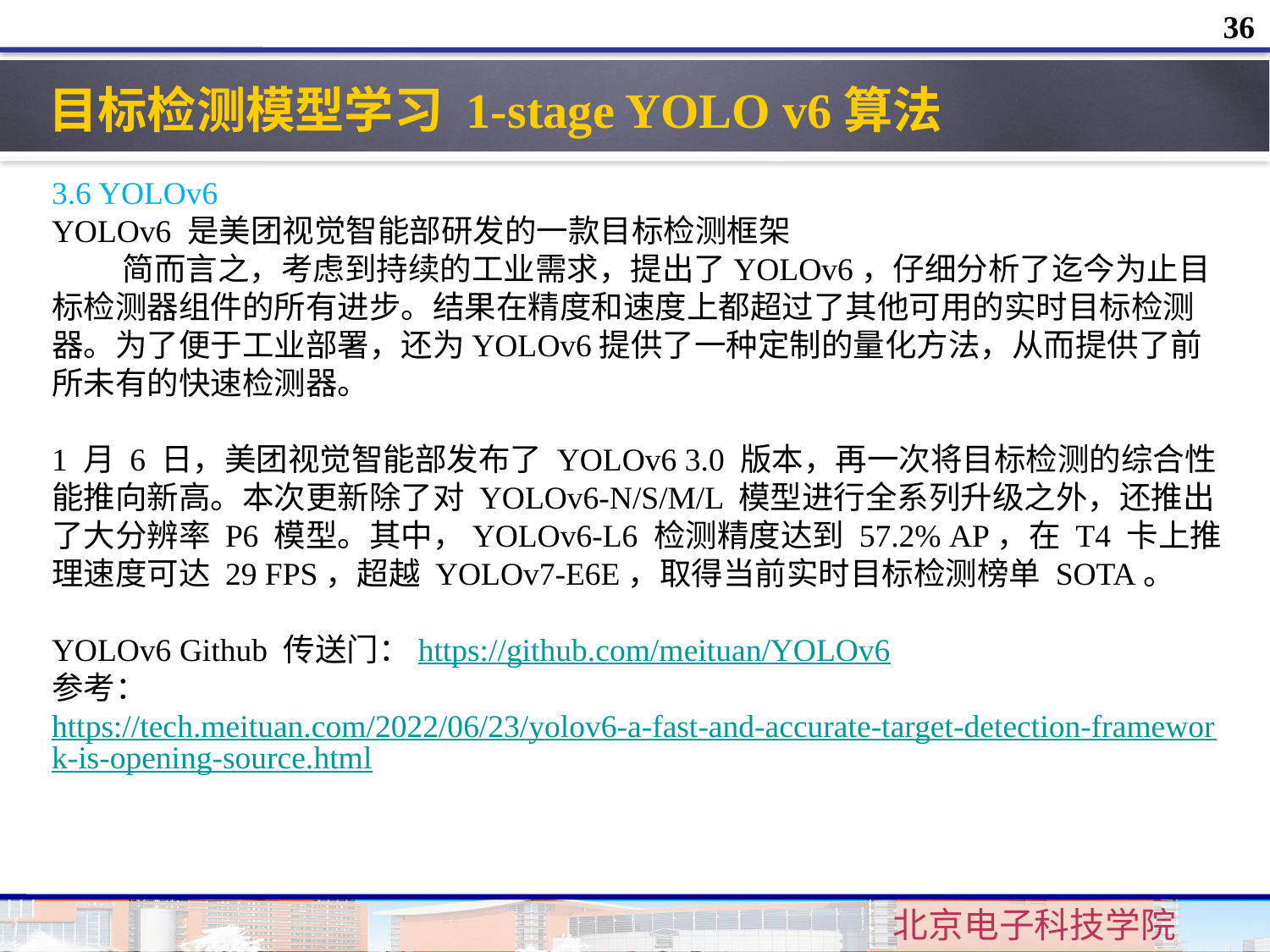

36
目标检测模型学习 1-stage YOLO v6算法
3.6 YOLOv6
YOLOv6 是美团视觉智能部研发的一款目标检测框架
  简而言之，考虑到持续的工业需求，提出了YOLOv6，仔细分析了迄今为止目标检测器组件的所有进步。结果在精度和速度上都超过了其他可用的实时目标检测器。为了便于工业部署，还为YOLOv6提供了一种定制的量化方法，从而提供了前所未有的快速检测器。

1 月 6 日，美团视觉智能部发布了 YOLOv6 3.0 版本，再一次将目标检测的综合性能推向新高。本次更新除了对 YOLOv6-N/S/M/L 模型进行全系列升级之外，还推出了大分辨率 P6 模型。其中，YOLOv6-L6 检测精度达到 57.2% AP，在 T4 卡上推理速度可达 29 FPS，超越 YOLOv7-E6E，取得当前实时目标检测榜单 SOTA。

YOLOv6 Github 传送门：https://github.com/meituan/YOLOv6
参考：https://tech.meituan.com/2022/06/23/yolov6-a-fast-and-accurate-target-detection-framework-is-opening-source.html